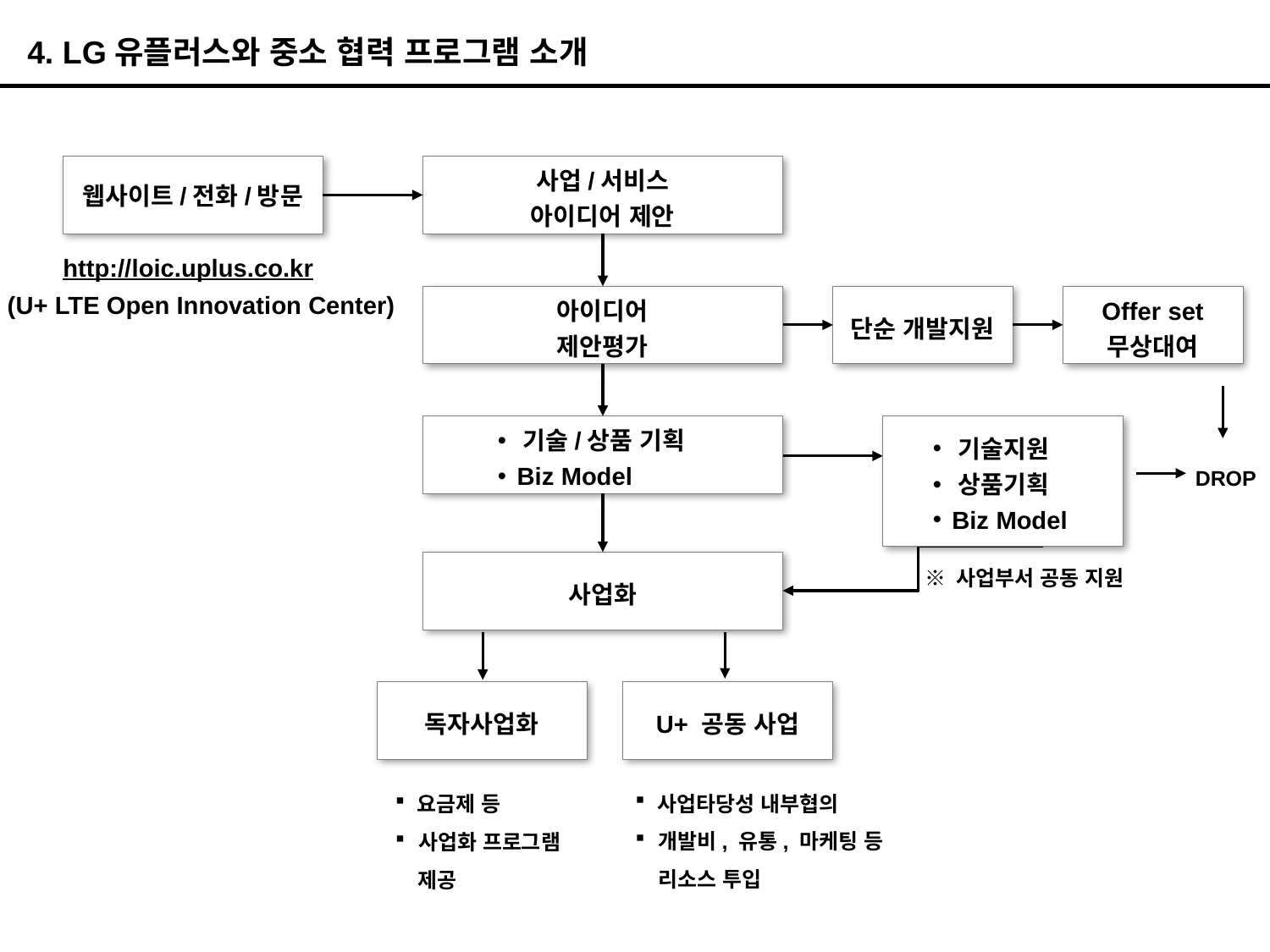

4. LG유플러스와 중소 협력 프로그램 소개
웹사이트/전화/방문
사업/서비스
아이디어 제안
http://loic.uplus.co.kr
(U+ LTE Open Innovation Center)
아이디어
제안평가
단순 개발지원
Offer set
무상대여
 기술/상품 기획
 Biz Model
 기술지원
 상품기획
 Biz Model
DROP
※ 사업부서 공동 지원
사업화
독자사업화
U+ 공동 사업
 사업타당성 내부협의
 개발비, 유통, 마케팅 등
   리소스 투입
 요금제 등
 사업화 프로그램
   제공